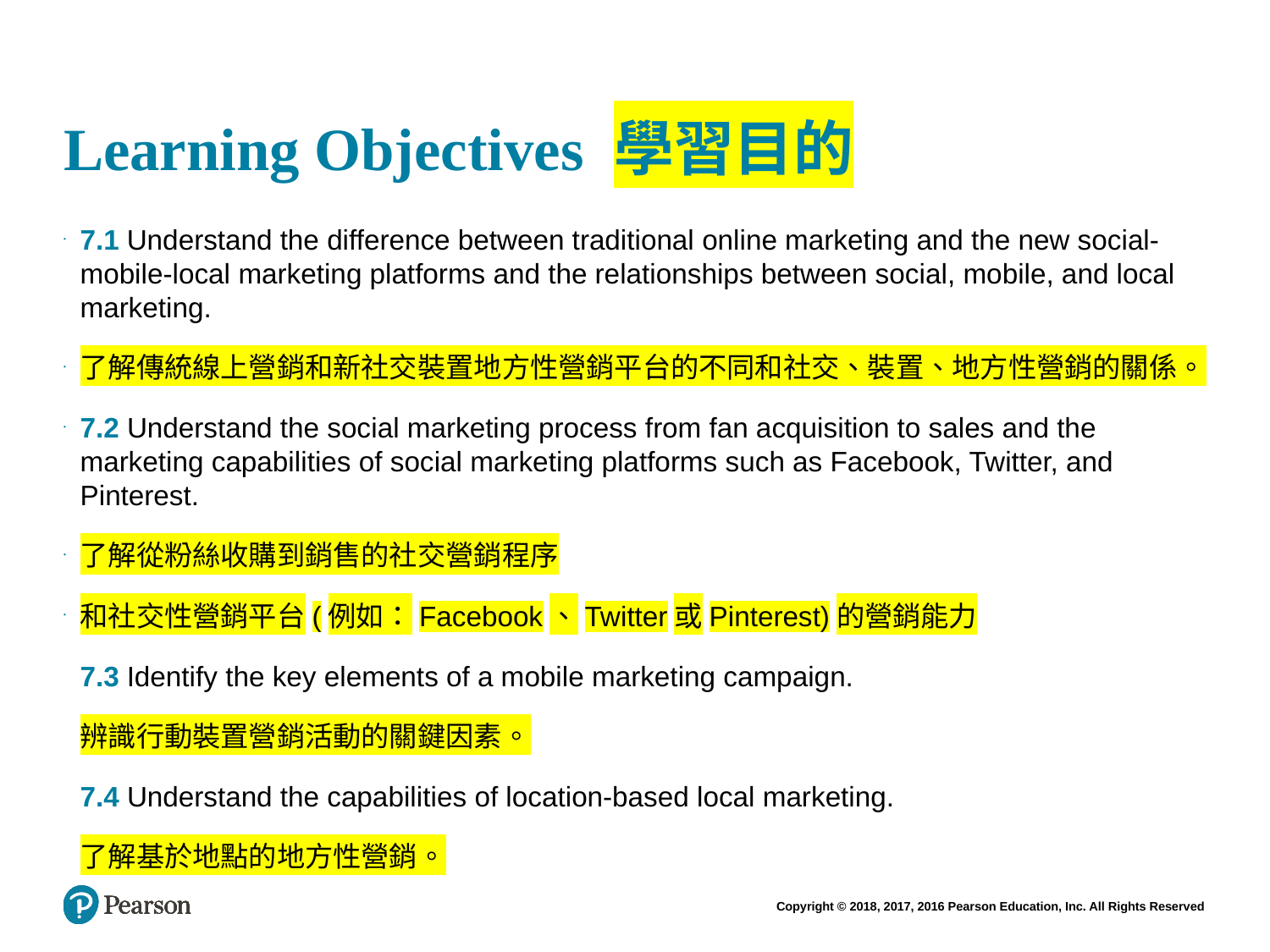

# Learning Objectives 學習目的
7.1 Understand the difference between traditional online marketing and the new social-mobile-local marketing platforms and the relationships between social, mobile, and local marketing.
了解傳統線上營銷和新社交裝置地方性營銷平台的不同和社交、裝置、地方性營銷的關係。
7.2 Understand the social marketing process from fan acquisition to sales and the marketing capabilities of social marketing platforms such as Facebook, Twitter, and Pinterest.
了解從粉絲收購到銷售的社交營銷程序
和社交性營銷平台(例如：Facebook、Twitter或Pinterest)的營銷能力
7.3 Identify the key elements of a mobile marketing campaign.
辨識行動裝置營銷活動的關鍵因素。
7.4 Understand the capabilities of location-based local marketing.
了解基於地點的地方性營銷。